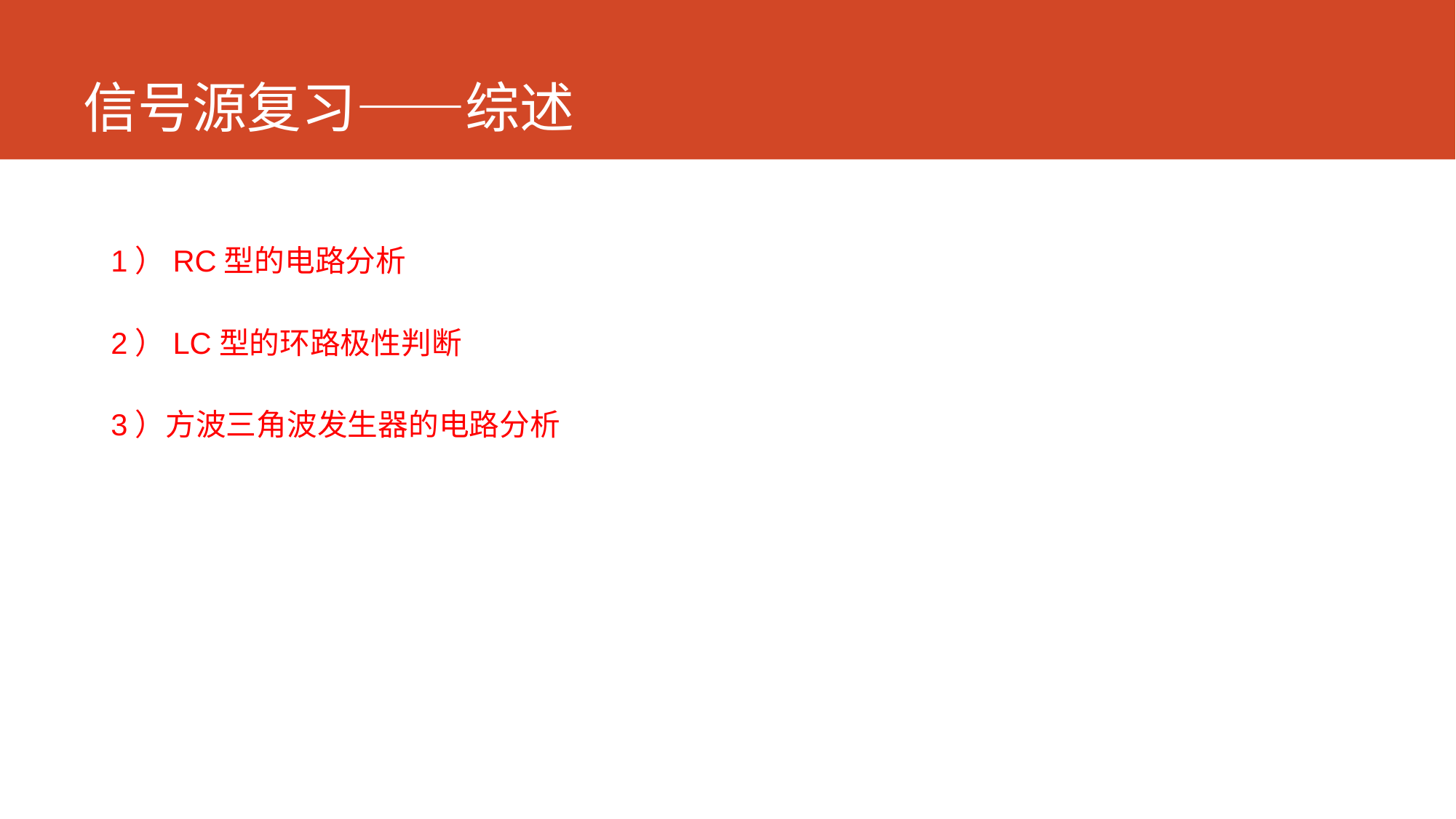

# 信号源复习——综述
1）RC型的电路分析
2）LC型的环路极性判断
3）方波三角波发生器的电路分析